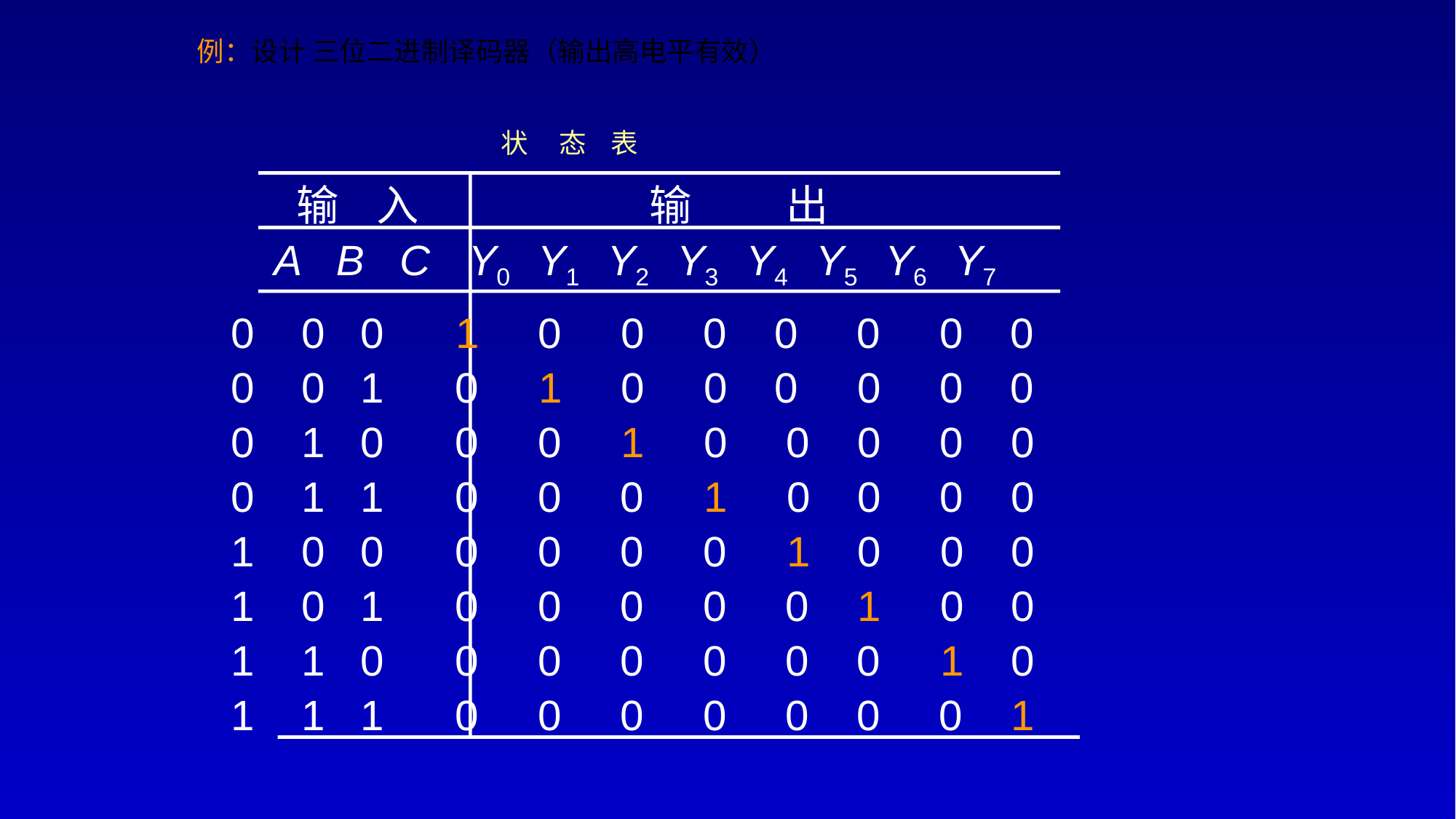

例：设计 三位二进制译码器（输出高电平有效）
状     态    表

输    入

输          出

A   B   C
Y0    Y1    Y2    Y3    Y4    Y5    Y6    Y7

0    0   0      1     0     0     0    0     0     0    0
0    0   1      0     1     0     0    0     0     0    0
0    1   0      0     0     1     0     0    0     0    0
0    1   1      0     0     0     1     0    0     0    0
1    0   0      0     0     0     0     1    0     0    0
1    0   1      0     0     0     0     0    1     0    0
1    1   0      0     0     0     0     0    0     1    0
1    1   1      0     0     0     0     0    0     0    1